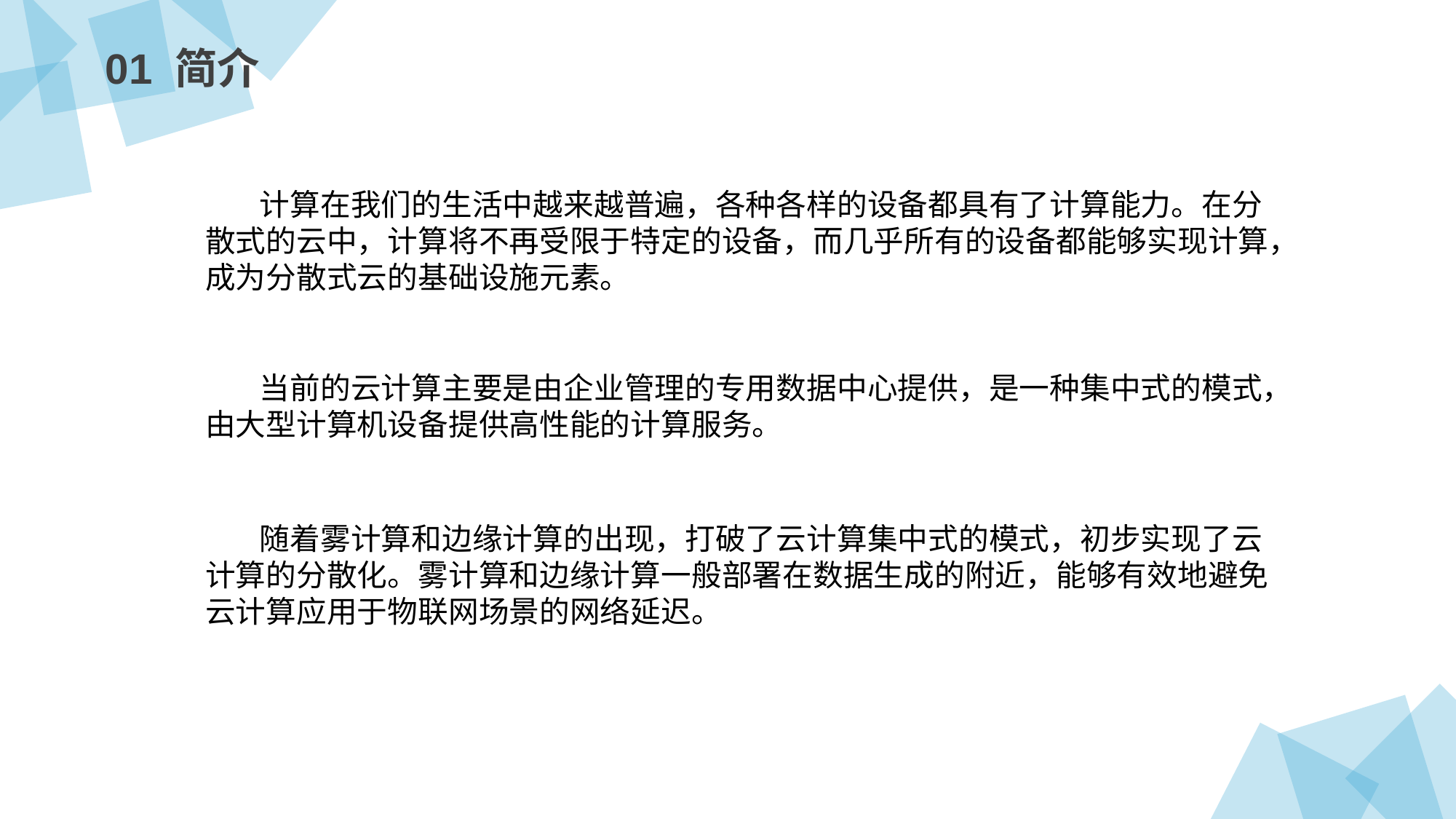

01 简介
       计算在我们的生活中越来越普遍，各种各样的设备都具有了计算能力。在分散式的云中，计算将不再受限于特定的设备，而几乎所有的设备都能够实现计算，成为分散式云的基础设施元素。
       当前的云计算主要是由企业管理的专用数据中心提供，是一种集中式的模式，由大型计算机设备提供高性能的计算服务。
       随着雾计算和边缘计算的出现，打破了云计算集中式的模式，初步实现了云计算的分散化。雾计算和边缘计算一般部署在数据生成的附近，能够有效地避免云计算应用于物联网场景的网络延迟。